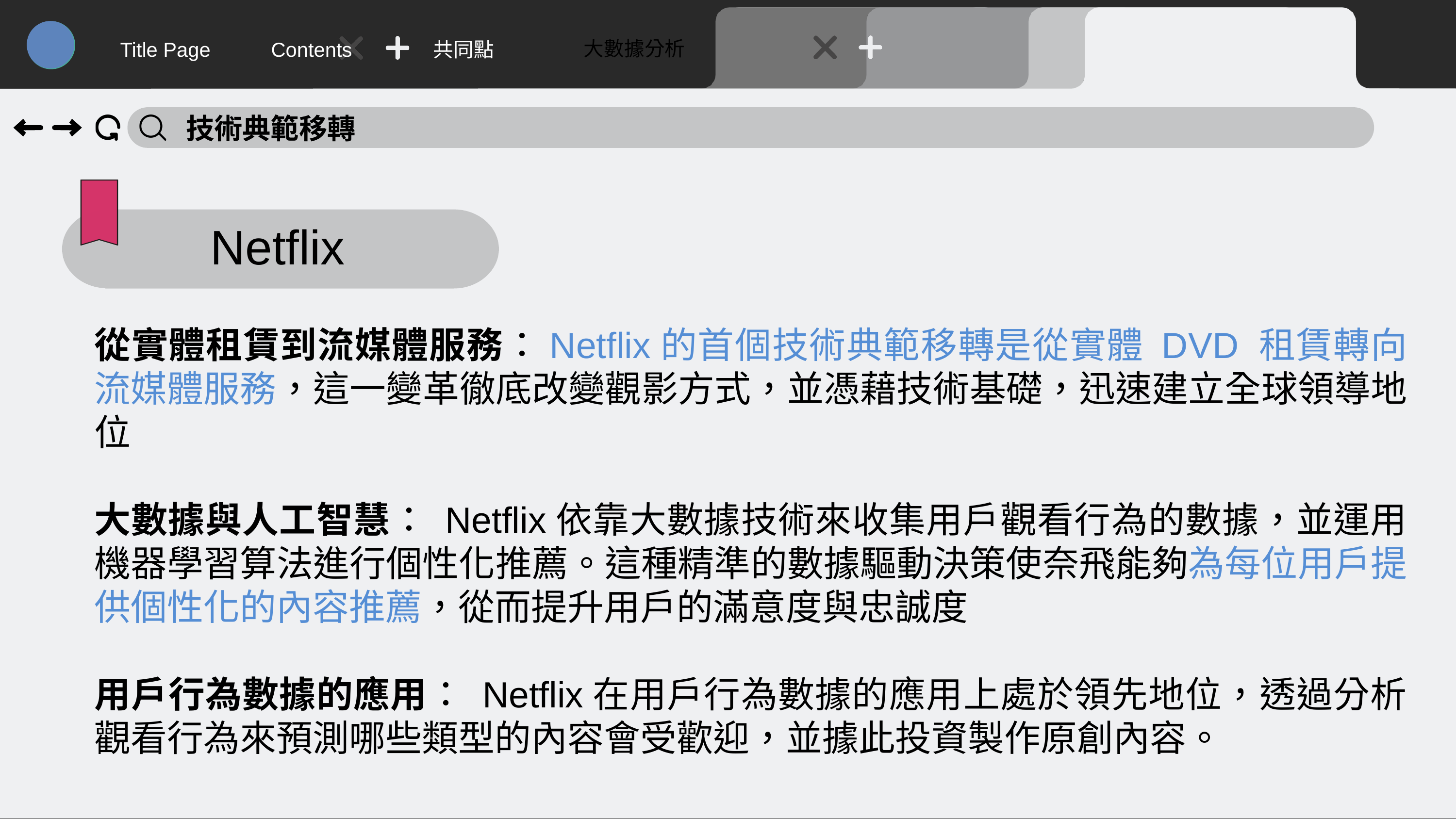

大數據分析
Title Page
Contents
共同點

技術典範移轉

Netflix
從實體租賃到流媒體服務：Netflix的首個技術典範移轉是從實體 DVD 租賃轉向流媒體服務，這一變革徹底改變觀影方式，並憑藉技術基礎，迅速建立全球領導地位

大數據與人工智慧： Netflix依靠大數據技術來收集用戶觀看行為的數據，並運用機器學習算法進行個性化推薦。這種精準的數據驅動決策使奈飛能夠為每位用戶提供個性化的內容推薦，從而提升用戶的滿意度與忠誠度

用戶行為數據的應用： Netflix在用戶行為數據的應用上處於領先地位，透過分析觀看行為來預測哪些類型的內容會受歡迎，並據此投資製作原創內容。
62